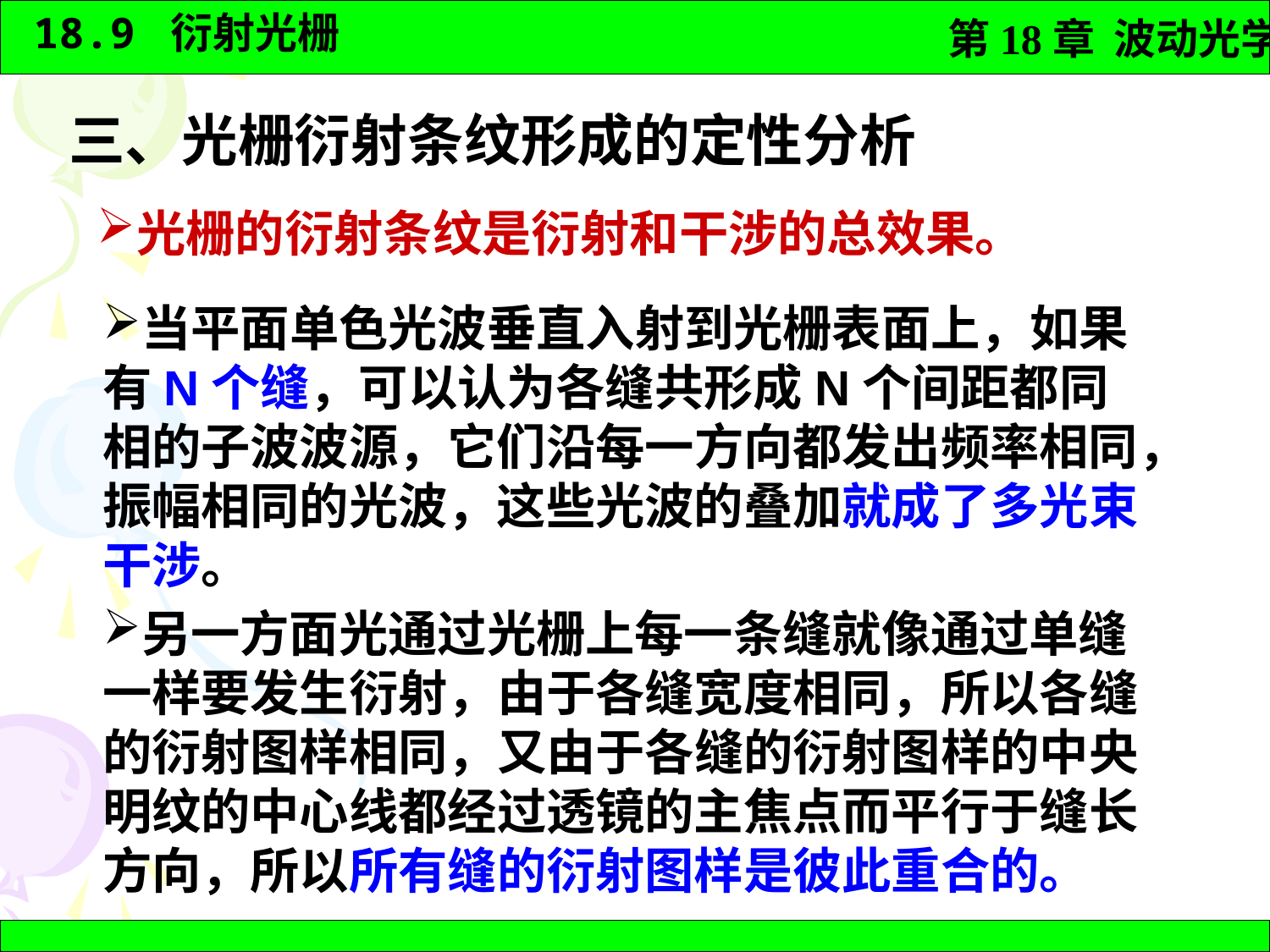

三、光栅衍射条纹形成的定性分析
光栅的衍射条纹是衍射和干涉的总效果。

当平面单色光波垂直入射到光栅表面上，如果有N个缝，可以认为各缝共形成N个间距都同相的子波波源，它们沿每一方向都发出频率相同，振幅相同的光波，这些光波的叠加就成了多光束干涉。
另一方面光通过光栅上每一条缝就像通过单缝一样要发生衍射，由于各缝宽度相同，所以各缝的衍射图样相同，又由于各缝的衍射图样的中央明纹的中心线都经过透镜的主焦点而平行于缝长方向，所以所有缝的衍射图样是彼此重合的。